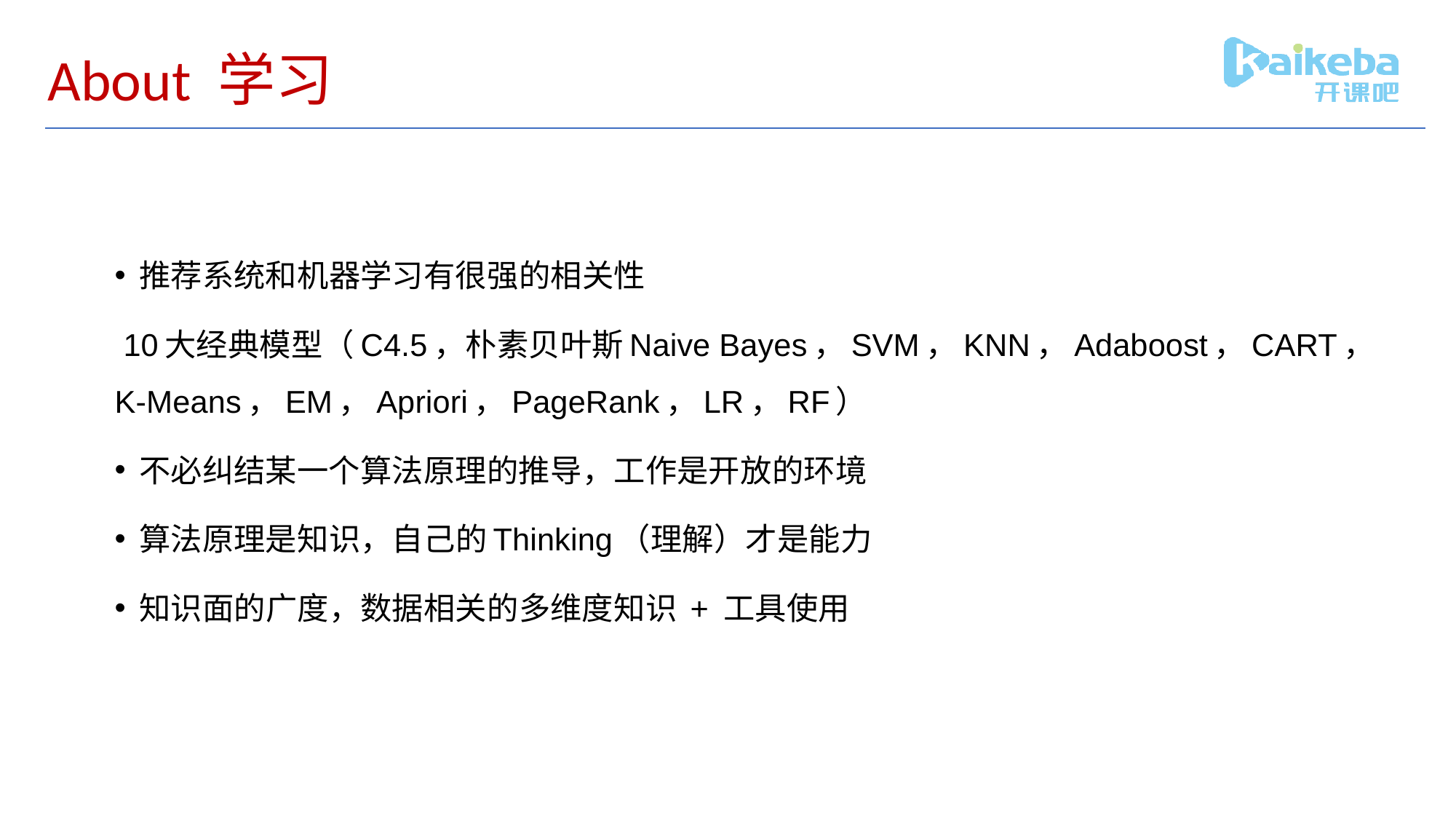

# About 学习
推荐系统和机器学习有很强的相关性
 10大经典模型（C4.5，朴素贝叶斯Naive Bayes，SVM，KNN，Adaboost，CART，K-Means，EM，Apriori，PageRank，LR，RF）
不必纠结某一个算法原理的推导，工作是开放的环境
算法原理是知识，自己的Thinking（理解）才是能力
知识面的广度，数据相关的多维度知识 + 工具使用